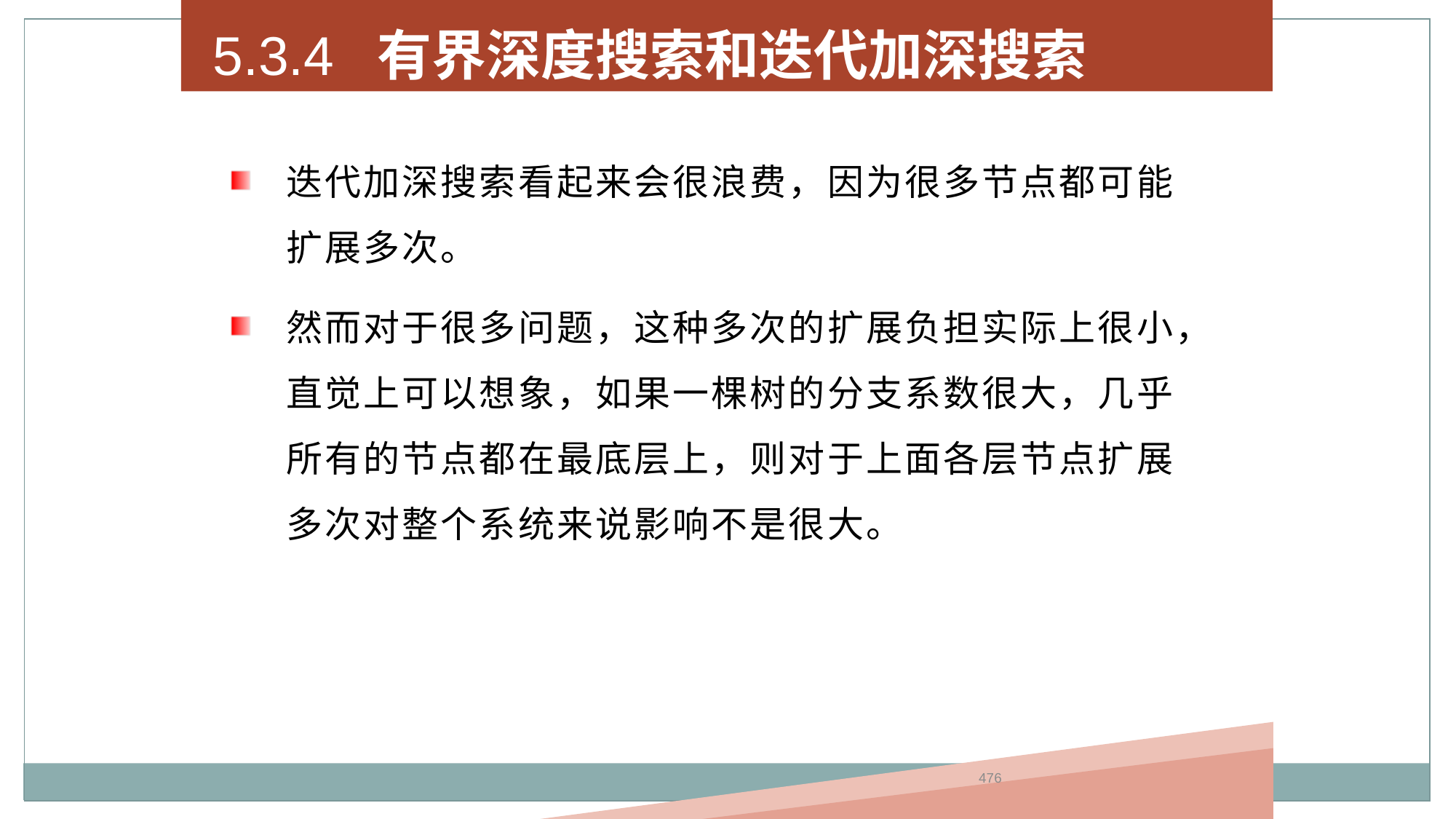

5.3.4  有界深度搜索和迭代加深搜索
迭代加深搜索看起来会很浪费，因为很多节点都可能扩展多次。
然而对于很多问题，这种多次的扩展负担实际上很小，直觉上可以想象，如果一棵树的分支系数很大，几乎所有的节点都在最底层上，则对于上面各层节点扩展多次对整个系统来说影响不是很大。

476